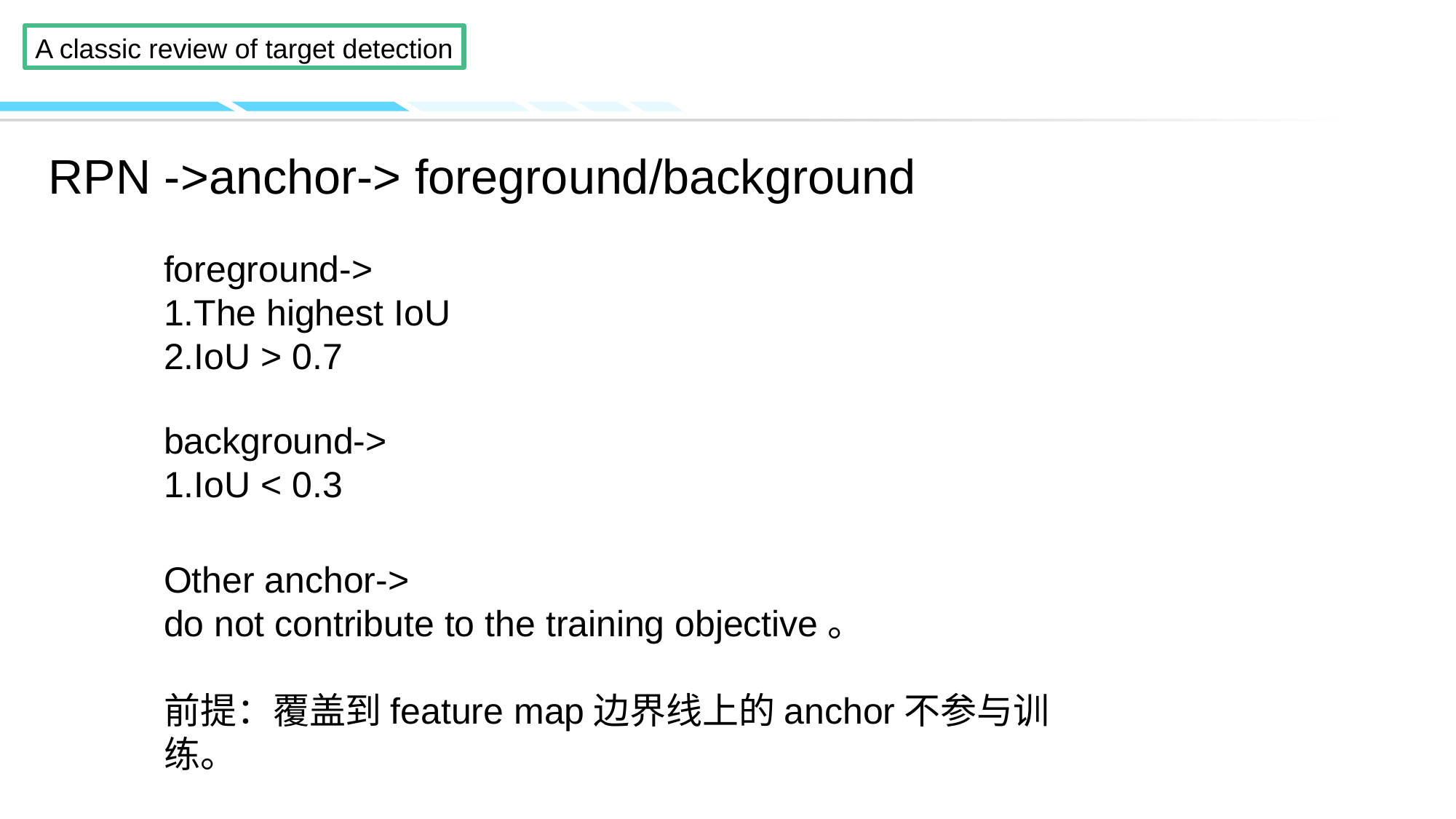

# RPN ->anchor-> foreground/background
foreground->
1.The highest IoU
2.IoU > 0.7

background->
1.IoU < 0.3

Other anchor->
do not contribute to the training objective。

前提：覆盖到feature map边界线上的anchor不参与训练。